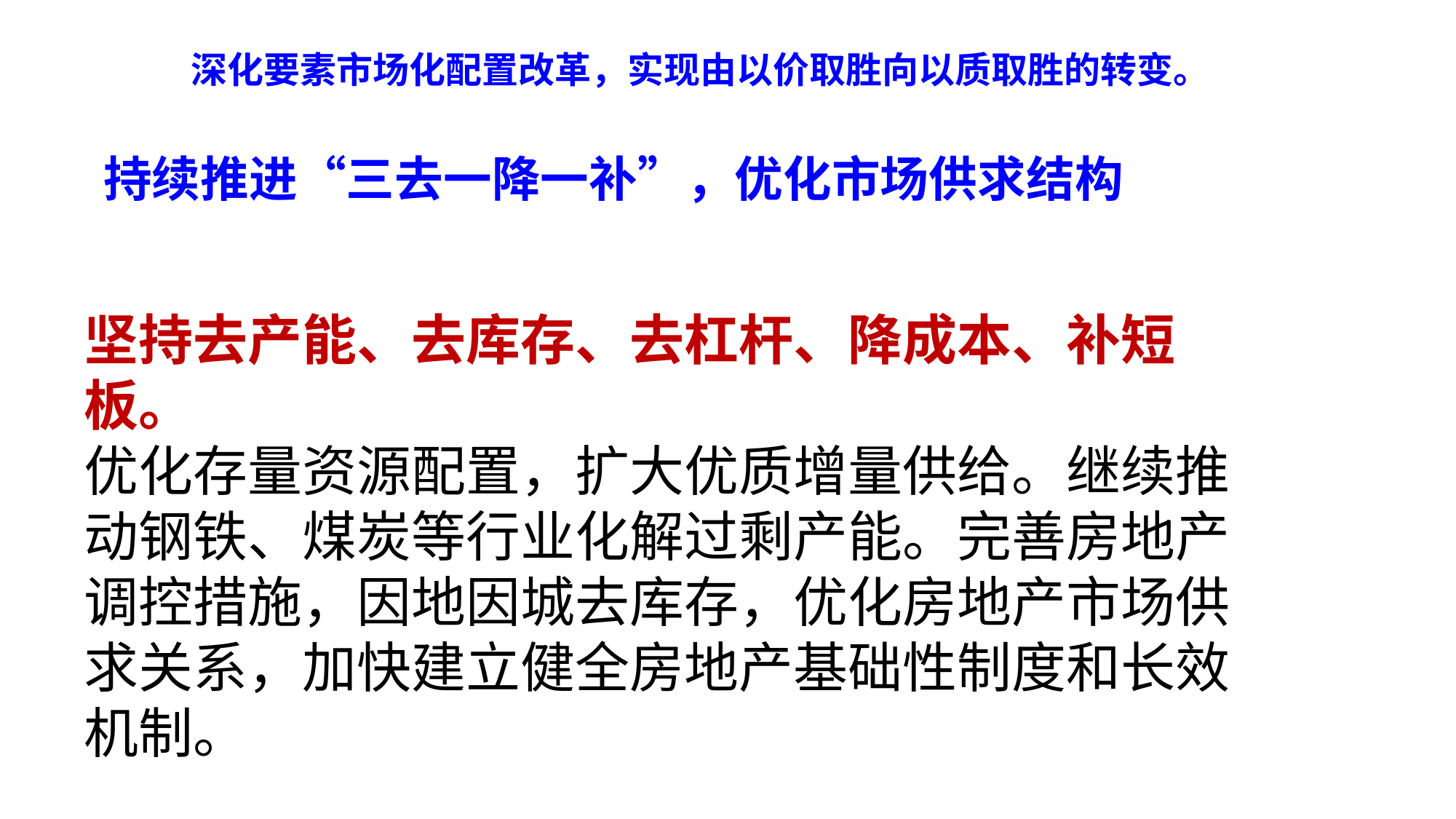

深化要素市场化配置改革，实现由以价取胜向以质取胜的转变。
持续推进“三去一降一补”，优化市场供求结构
坚持去产能、去库存、去杠杆、降成本、补短板。
优化存量资源配置，扩大优质增量供给。继续推动钢铁、煤炭等行业化解过剩产能。完善房地产调控措施，因地因城去库存，优化房地产市场供求关系，加快建立健全房地产基础性制度和长效机制。